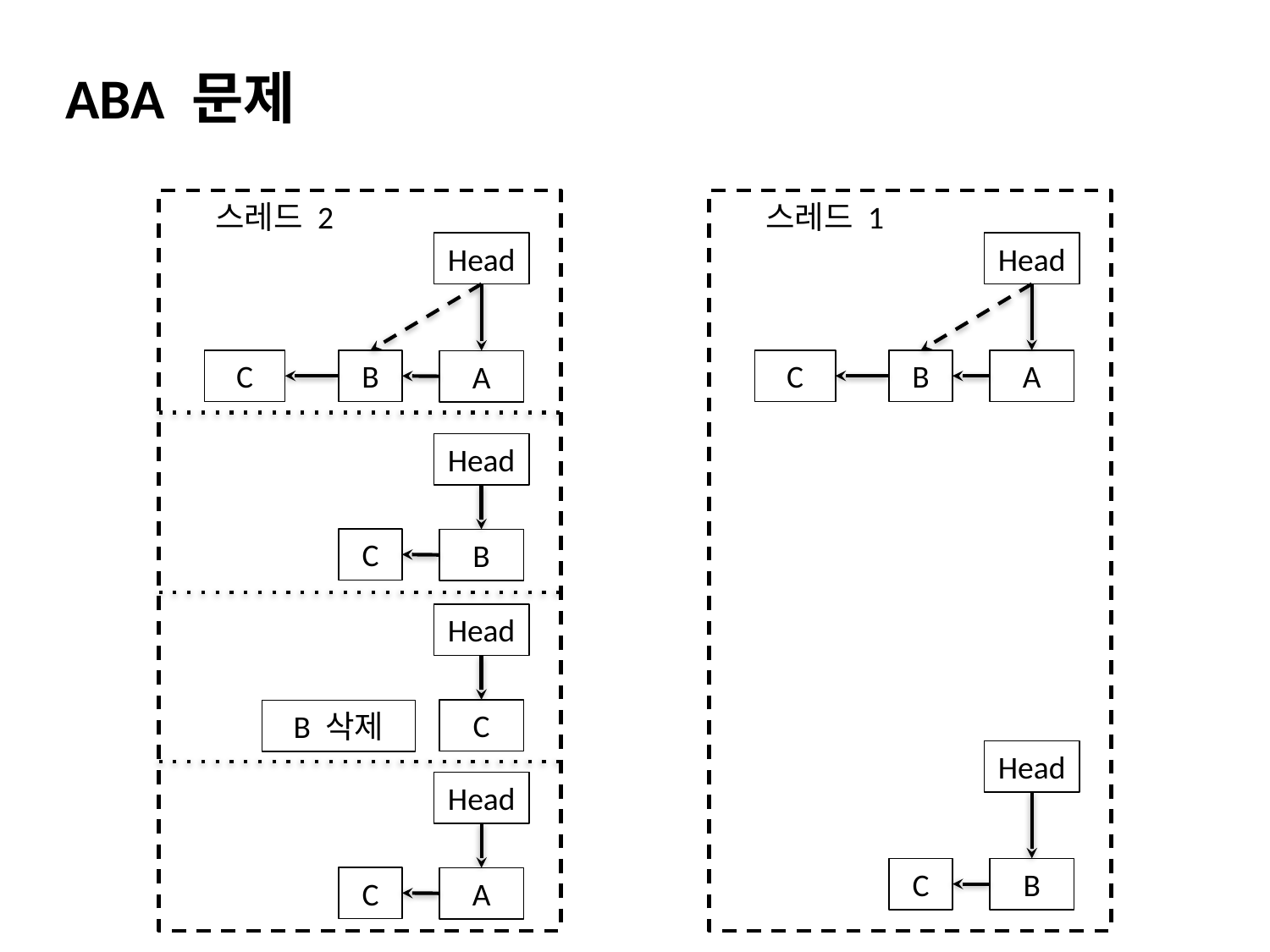

ABA 문제

스레드 2

스레드 1
Head
Head
C
B
C
B
A
A
Head
C
B
Head
C
B 삭제
Head
Head
C
B
C
A